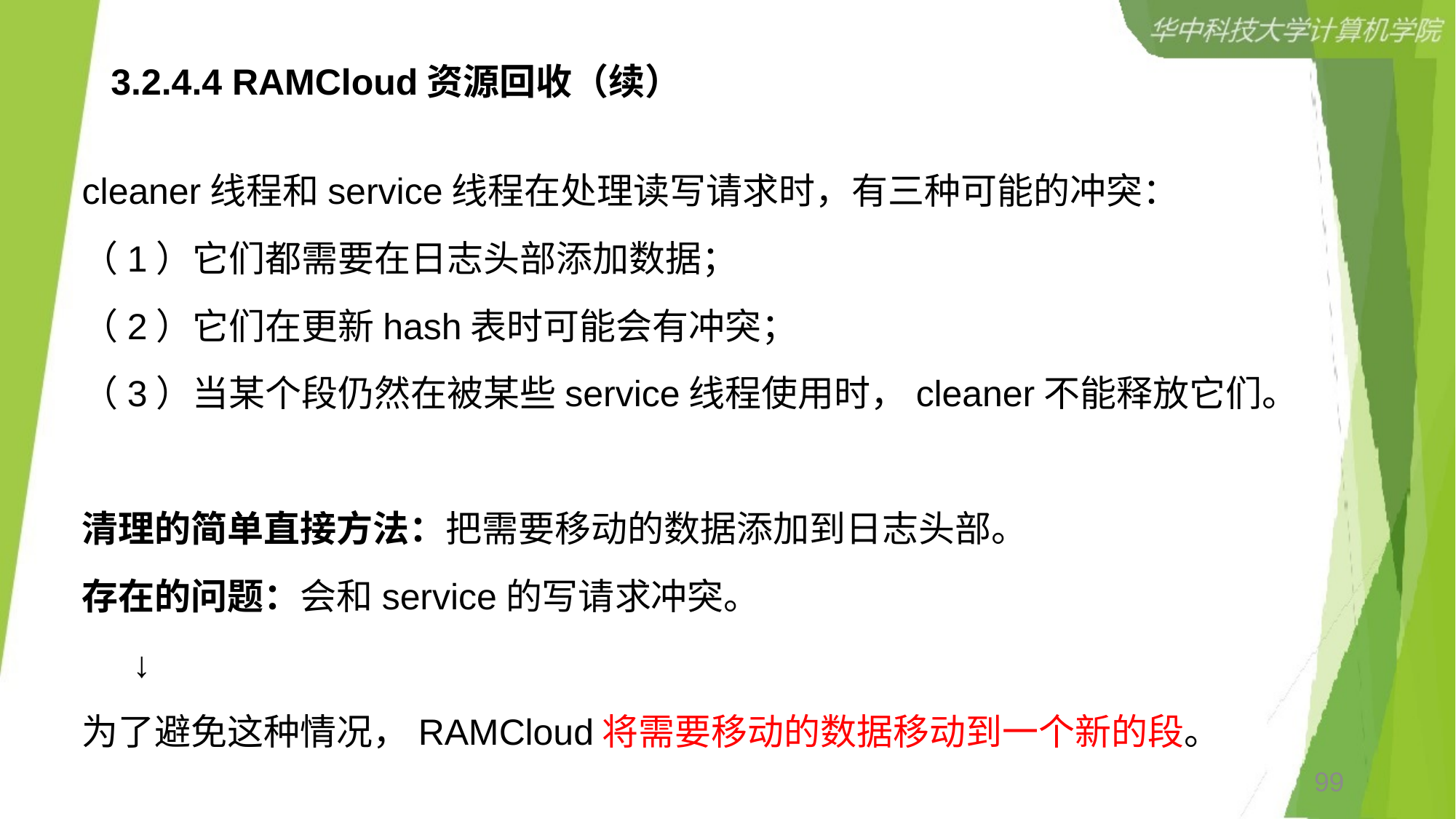

# 3.2.4.4 RAMCloud资源回收（续）
cleaner线程和service线程在处理读写请求时，有三种可能的冲突：
（1）它们都需要在日志头部添加数据；
（2）它们在更新hash表时可能会有冲突；
（3）当某个段仍然在被某些service线程使用时，cleaner不能释放它们。

清理的简单直接方法：把需要移动的数据添加到日志头部。
存在的问题：会和service的写请求冲突。
     ↓
为了避免这种情况，RAMCloud将需要移动的数据移动到一个新的段。
99